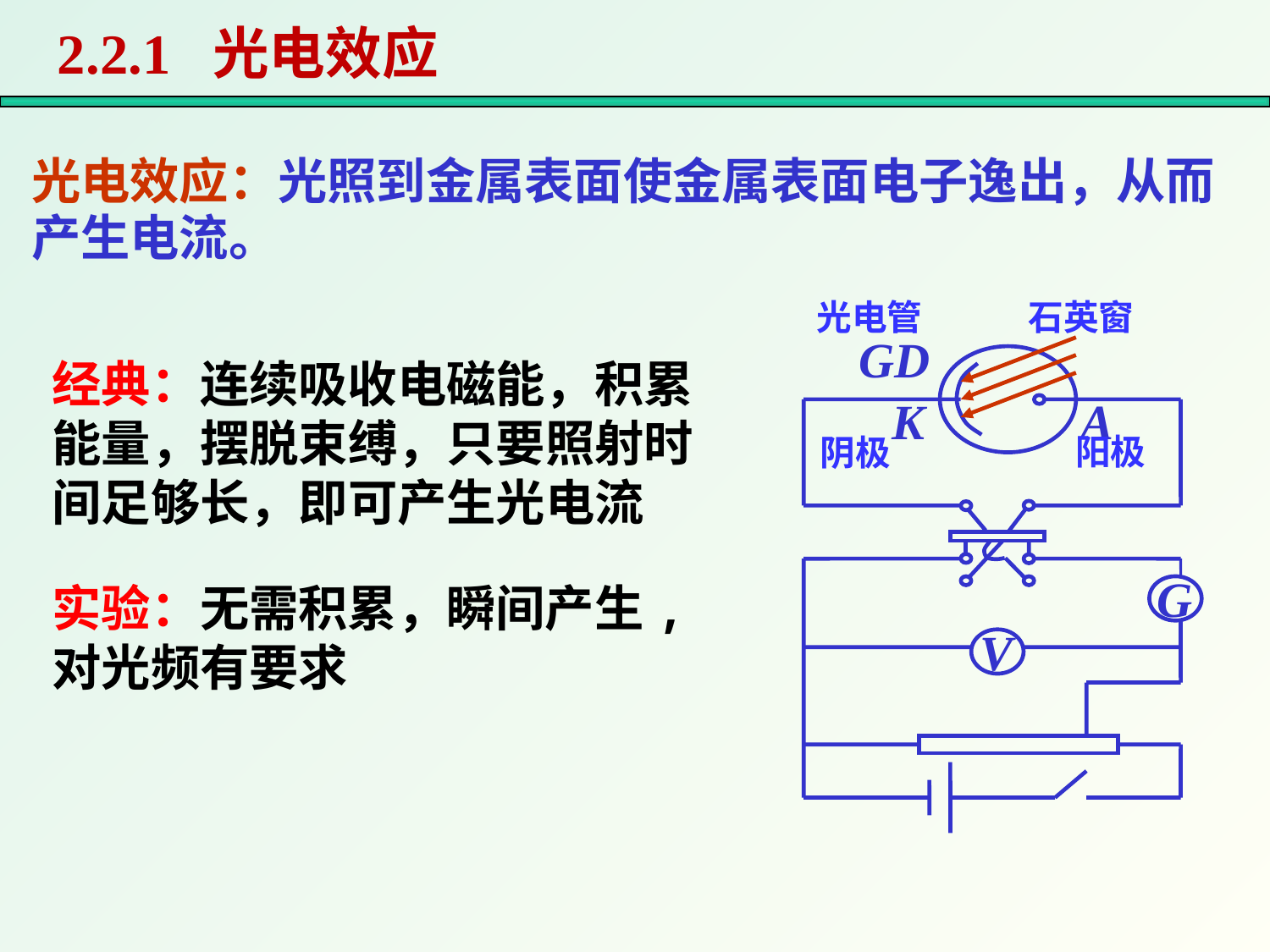

2.2.1  光电效应

光电效应：光照到金属表面使金属表面电子逸出，从而产生电流。
光电管
石英窗
阳极
阴极
GD

K
A

G

V

经典：连续吸收电磁能，积累能量，摆脱束缚，只要照射时间足够长，即可产生光电流
实验：无需积累，瞬间产生,对光频有要求